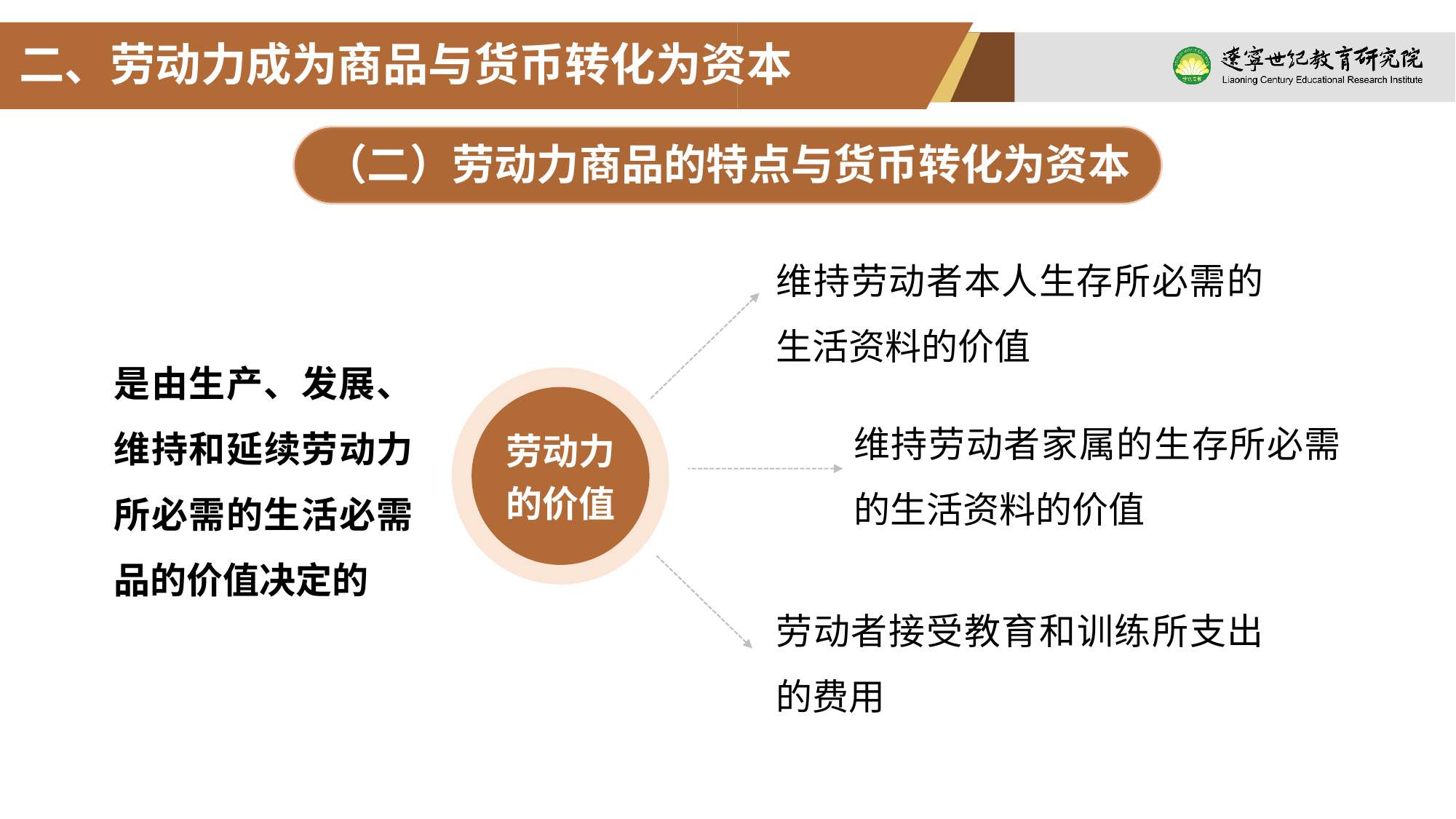

二、劳动力成为商品与货币转化为资本
（二）劳动力商品的特点与货币转化为资本
维持劳动者本人生存所必需的生活资料的价值

是由生产、发展、维持和延续劳动力所必需的生活必需品的价值决定的
维持劳动者家属的生存所必需的生活资料的价值
劳动力
的价值
劳动者接受教育和训练所支出的费用